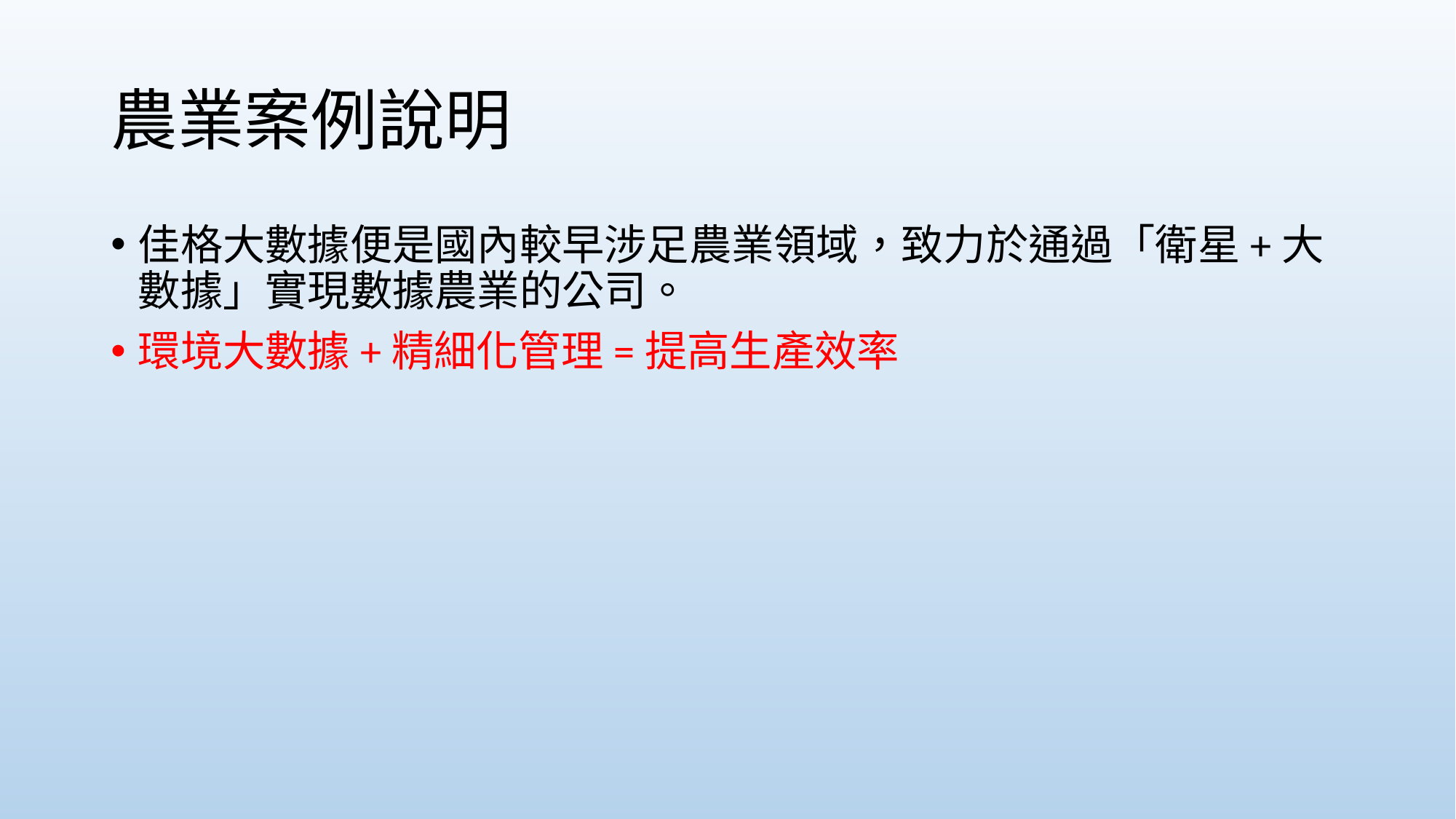

# 農業案例說明
佳格大數據便是國內較早涉足農業領域，致力於通過「衛星+大數據」實現數據農業的公司。
環境大數據+精細化管理=提高生產效率